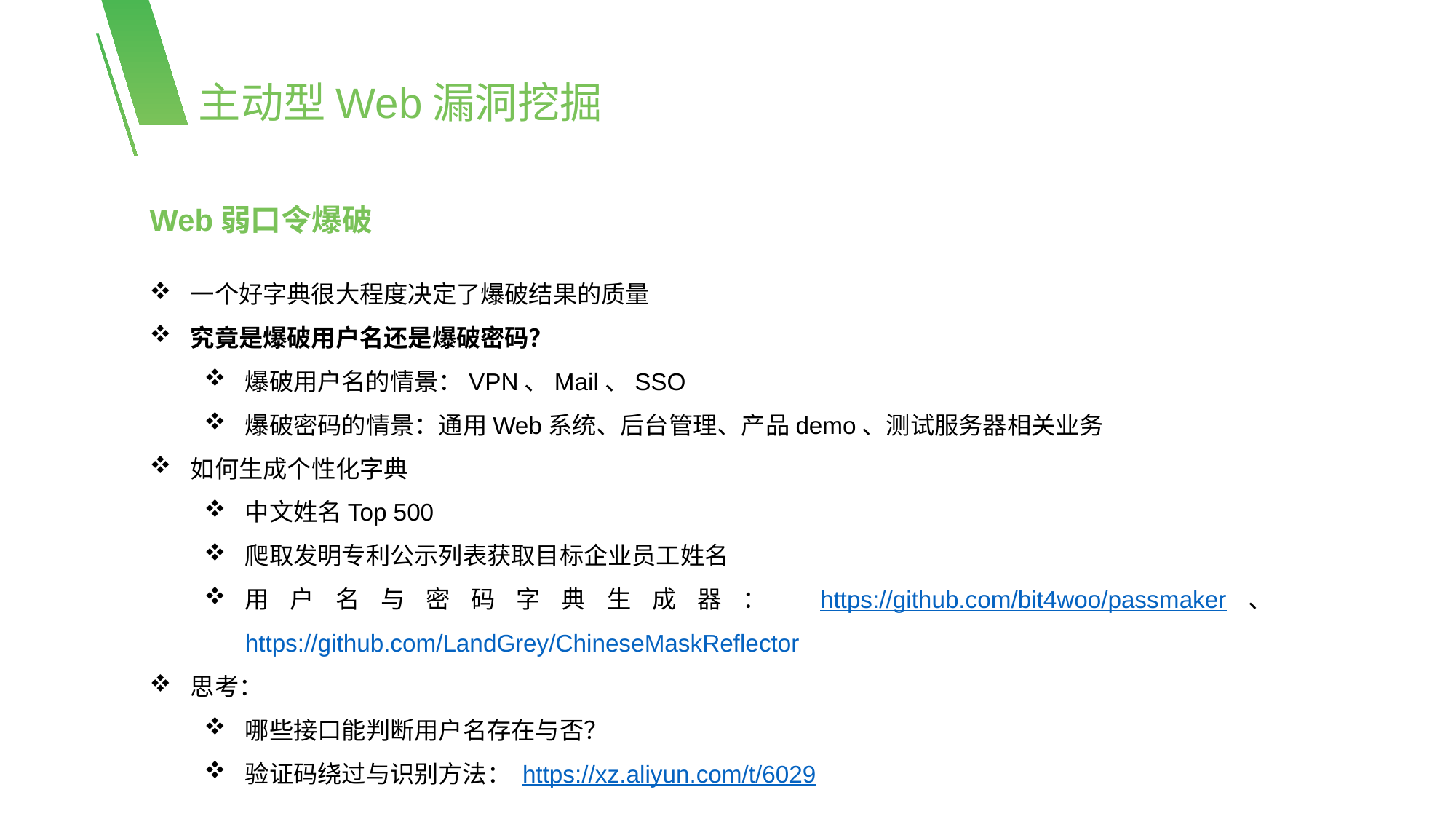

主动型Web漏洞挖掘
Web弱口令爆破
一个好字典很大程度决定了爆破结果的质量
究竟是爆破用户名还是爆破密码？
爆破用户名的情景：VPN、Mail、SSO
爆破密码的情景：通用Web系统、后台管理、产品demo、测试服务器相关业务
如何生成个性化字典
中文姓名Top 500
爬取发明专利公示列表获取目标企业员工姓名
用户名与密码字典生成器： https://github.com/bit4woo/passmaker、 https://github.com/LandGrey/ChineseMaskReflector
思考：
哪些接口能判断用户名存在与否？
验证码绕过与识别方法： https://xz.aliyun.com/t/6029